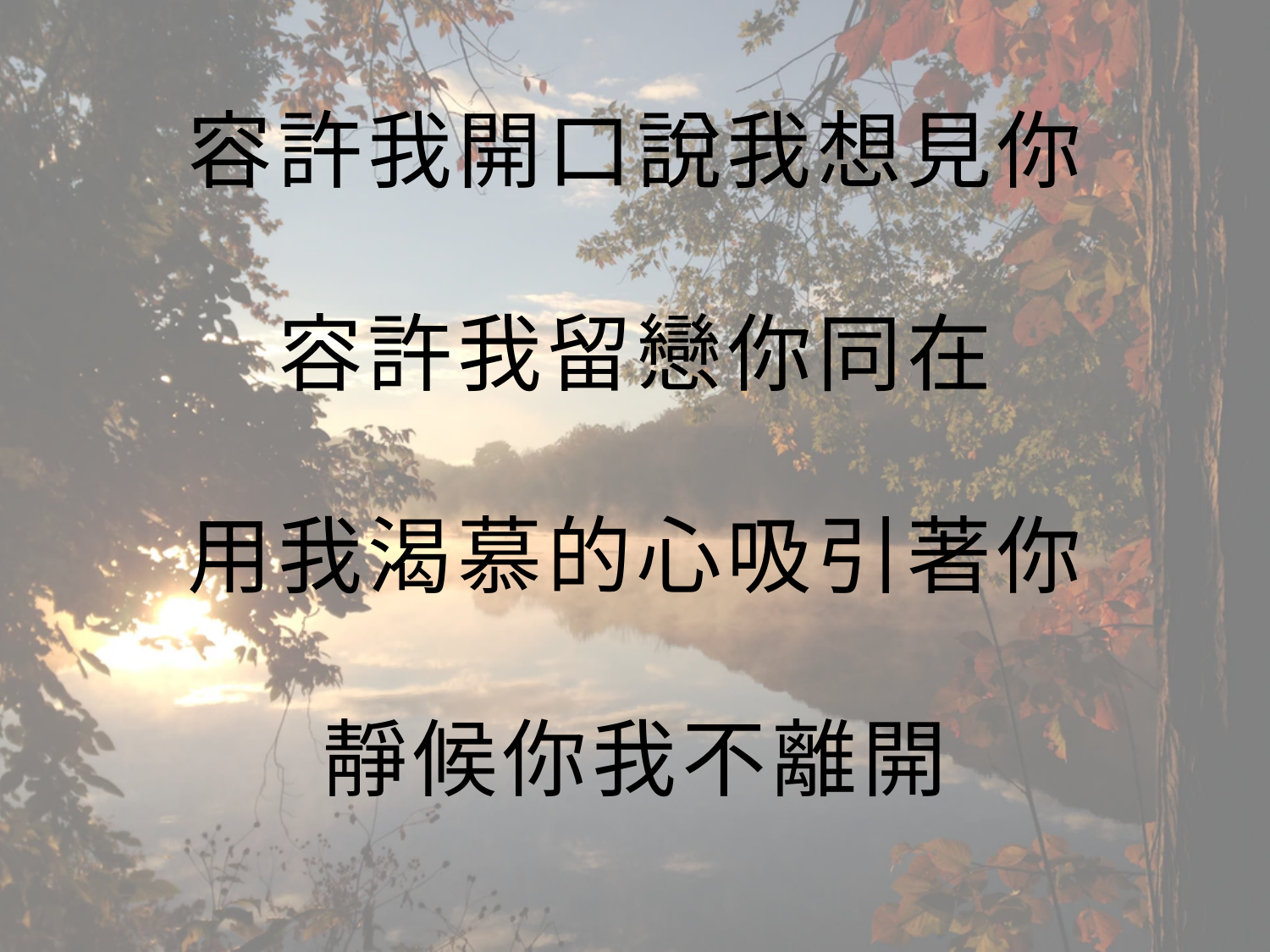

容許我開口說我想見你
容許我留戀你同在
用我渴慕的心吸引著你
靜候你我不離開